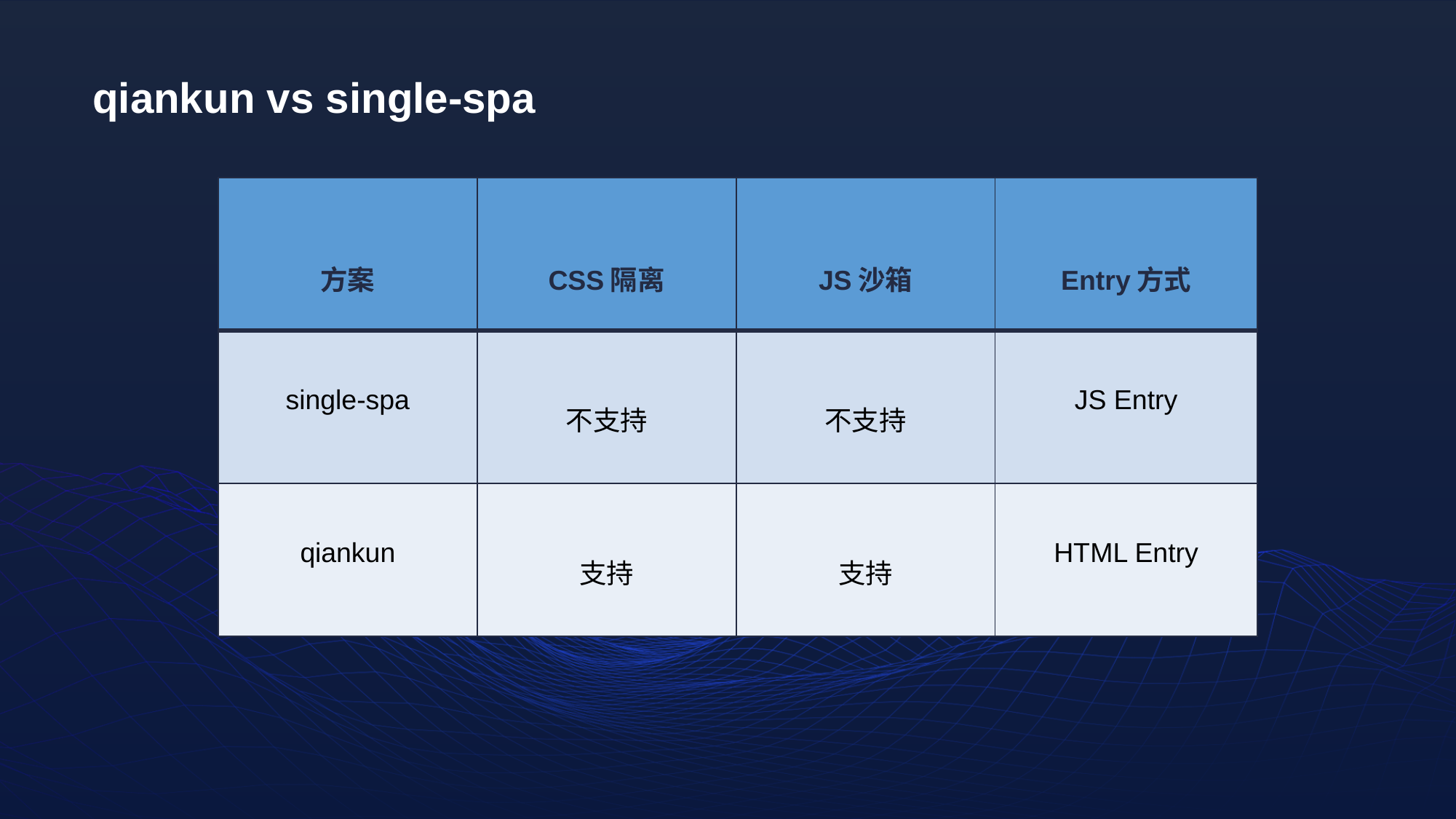

qiankun vs single-spa
| 方案 | CSS隔离 | JS沙箱 | Entry方式 |
| --- | --- | --- | --- |
| single-spa | 不支持 | 不支持 | JS Entry |
| qiankun | 支持 | 支持 | HTML Entry |